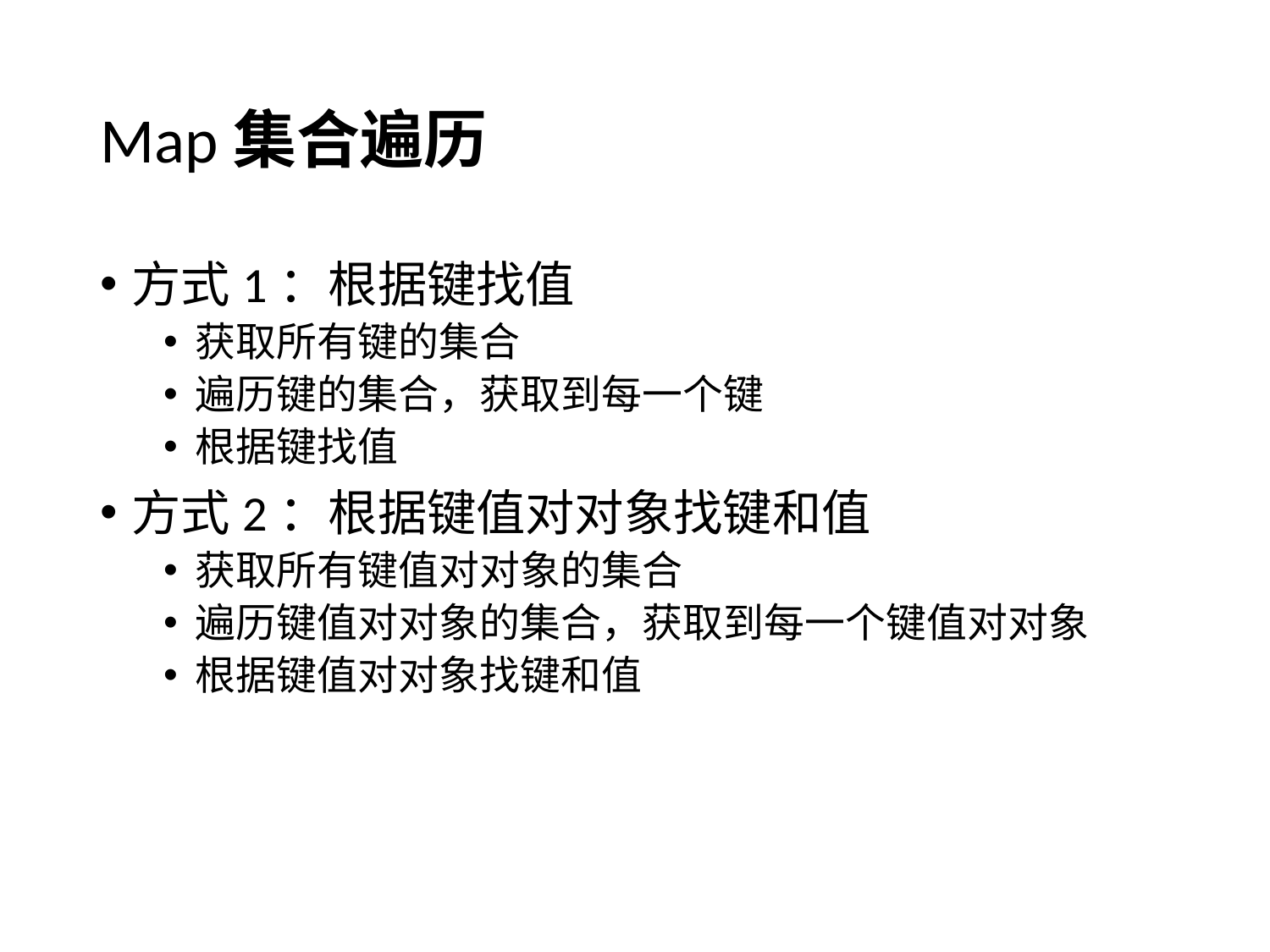

# Map集合遍历
方式1：根据键找值
获取所有键的集合
遍历键的集合，获取到每一个键
根据键找值
方式2：根据键值对对象找键和值
获取所有键值对对象的集合
遍历键值对对象的集合，获取到每一个键值对对象
根据键值对对象找键和值